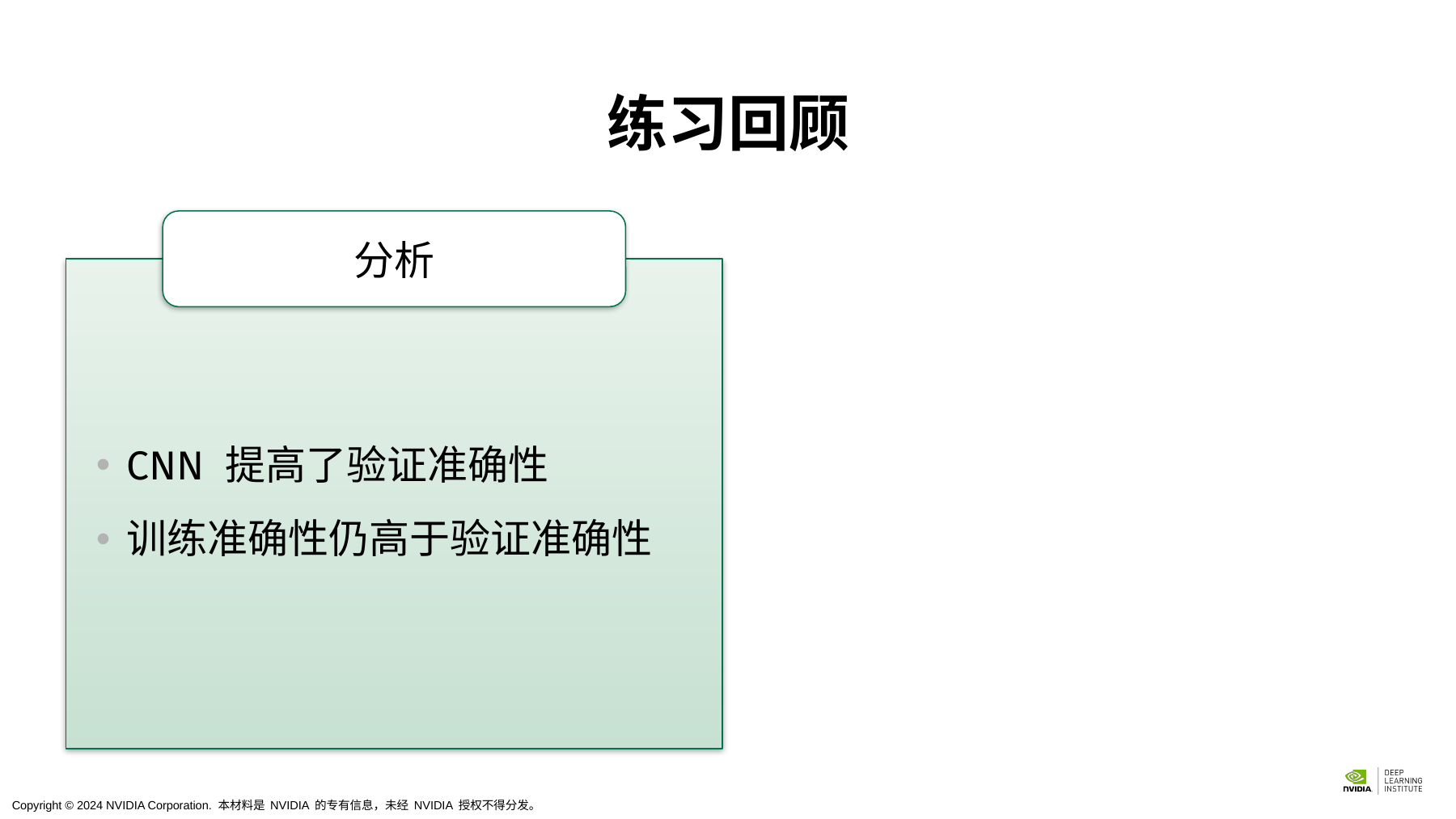

# 练习回顾
分析
CNN 提高了验证准确性
训练准确性仍高于验证准确性
Copyright © 2024 NVIDIA Corporation. 本材料是 NVIDIA 的专有信息，未经 NVIDIA 授权不得分发。